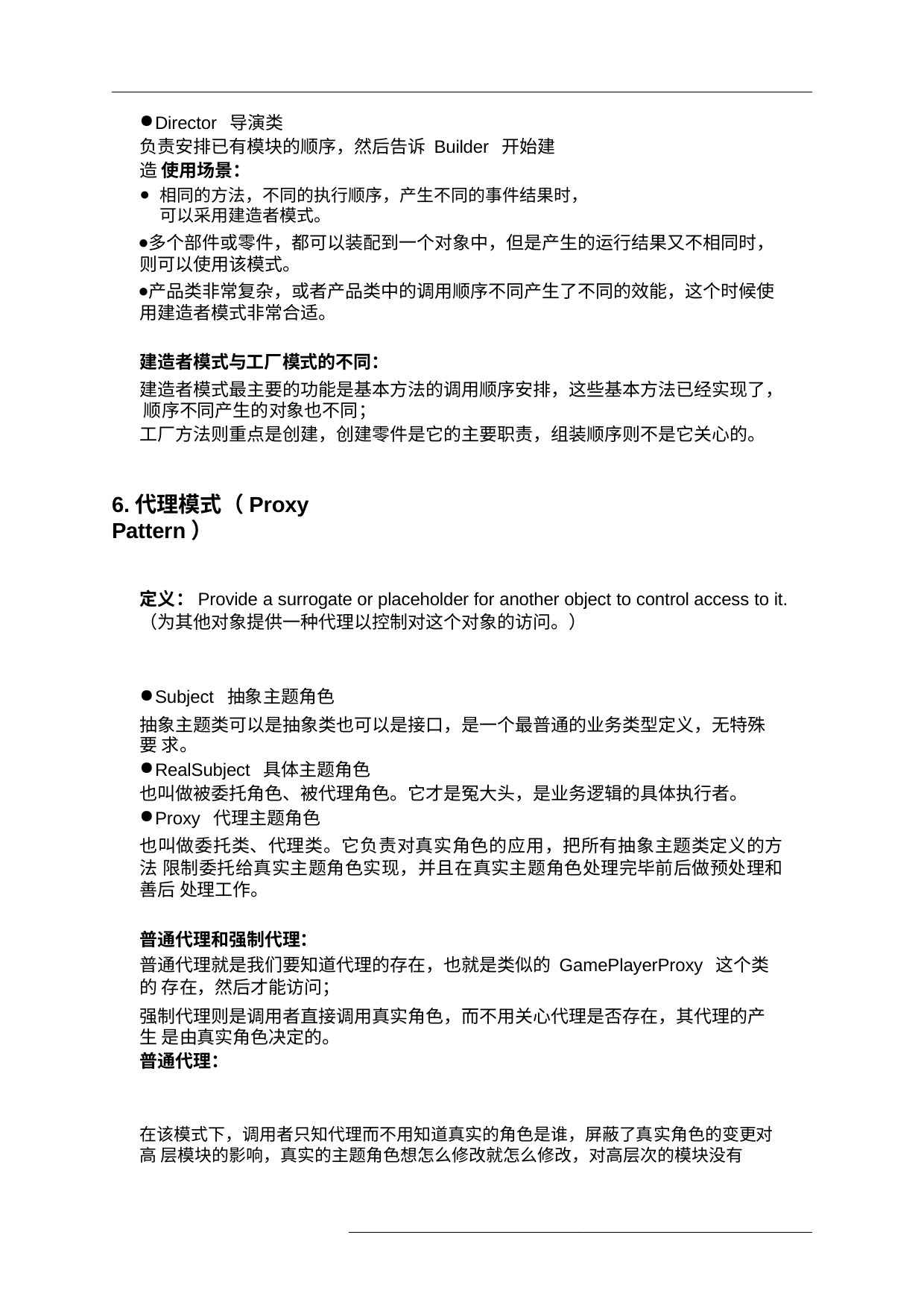

Director 导演类
负责安排已有模块的顺序，然后告诉 Builder 开始建造 使用场景：
相同的方法，不同的执行顺序，产生不同的事件结果时，可以采用建造者模式。
多个部件或零件，都可以装配到一个对象中，但是产生的运行结果又不相同时， 则可以使用该模式。
产品类非常复杂，或者产品类中的调用顺序不同产生了不同的效能，这个时候使 用建造者模式非常合适。

建造者模式与工厂模式的不同：
建造者模式最主要的功能是基本方法的调用顺序安排，这些基本方法已经实现了， 顺序不同产生的对象也不同；
工厂方法则重点是创建，创建零件是它的主要职责，组装顺序则不是它关心的。
6.代理模式（Proxy Pattern）
定义：Provide a surrogate or placeholder for another object to control access to it.
（为其他对象提供一种代理以控制对这个对象的访问。）

Subject 抽象主题角色
抽象主题类可以是抽象类也可以是接口，是一个最普通的业务类型定义，无特殊要 求。
RealSubject 具体主题角色
也叫做被委托角色、被代理角色。它才是冤大头，是业务逻辑的具体执行者。
Proxy 代理主题角色
也叫做委托类、代理类。它负责对真实角色的应用，把所有抽象主题类定义的方法 限制委托给真实主题角色实现，并且在真实主题角色处理完毕前后做预处理和善后 处理工作。

普通代理和强制代理：
普通代理就是我们要知道代理的存在，也就是类似的 GamePlayerProxy 这个类的 存在，然后才能访问；
强制代理则是调用者直接调用真实角色，而不用关心代理是否存在，其代理的产生 是由真实角色决定的。
普通代理：
在该模式下，调用者只知代理而不用知道真实的角色是谁，屏蔽了真实角色的变更对高 层模块的影响，真实的主题角色想怎么修改就怎么修改，对高层次的模块没有